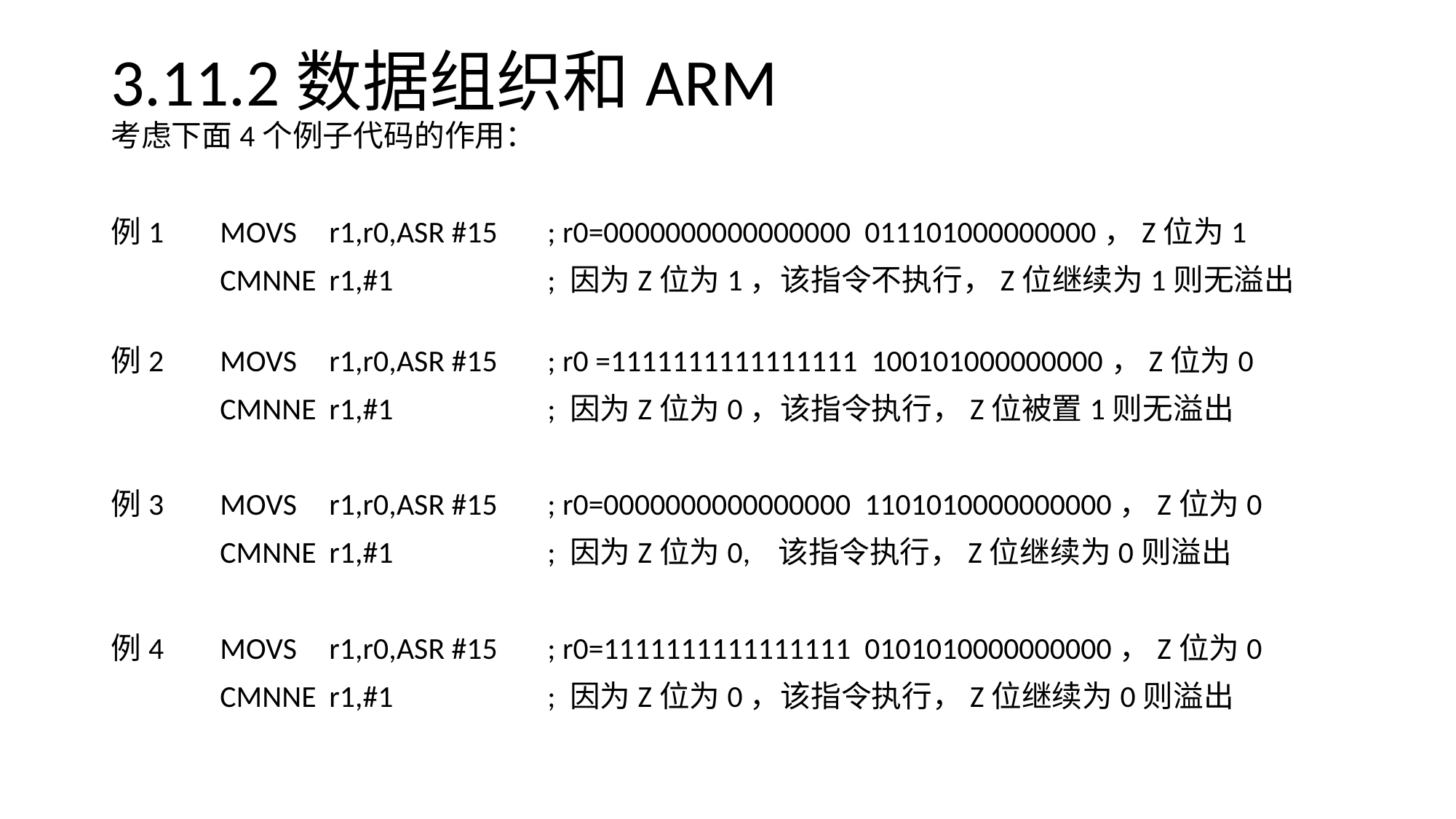

# 3.11.2数据组织和ARM
考虑下面4个例子代码的作用：

例1	MOVS	r1,r0,ASR #15	; r0=0000000000000000  011101000000000，Z位为1
	CMNNE	r1,#1		; 因为Z位为1，该指令不执行，Z位继续为1则无溢出
例2	MOVS	r1,r0,ASR #15 	; r0 =1111111111111111  100101000000000，Z位为0
	CMNNE	r1,#1		; 因为Z位为0，该指令执行，Z位被置1则无溢出

例3	MOVS	r1,r0,ASR #15	; r0=0000000000000000  1101010000000000，Z位为0
	CMNNE	r1,#1		; 因为Z位为0,   该指令执行，Z位继续为0则溢出

例4	MOVS 	r1,r0,ASR #15	; r0=1111111111111111  0101010000000000，Z位为0
	CMNNE	r1,#1		; 因为Z位为0，该指令执行，Z位继续为0则溢出